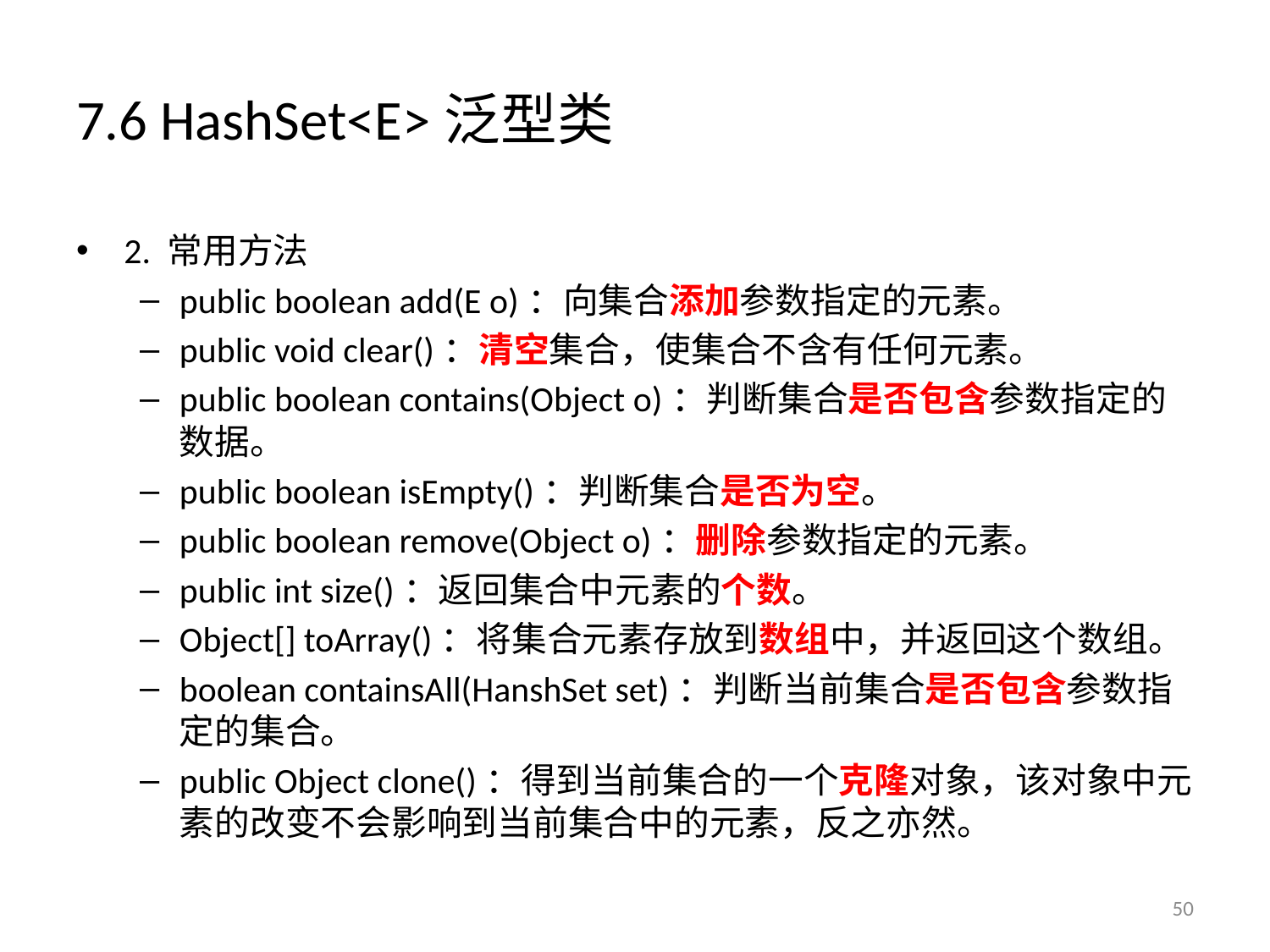

# 7.6 HashSet<E>泛型类
2. 常用方法
public boolean add(E o)：向集合添加参数指定的元素。
public void clear()：清空集合，使集合不含有任何元素。
public boolean contains(Object o)：判断集合是否包含参数指定的数据。
public boolean isEmpty()：判断集合是否为空。
public boolean remove(Object o)：删除参数指定的元素。
public int size()：返回集合中元素的个数。
Object[] toArray()：将集合元素存放到数组中，并返回这个数组。
boolean containsAll(HanshSet set)：判断当前集合是否包含参数指定的集合。
public Object clone()：得到当前集合的一个克隆对象，该对象中元素的改变不会影响到当前集合中的元素，反之亦然。

50